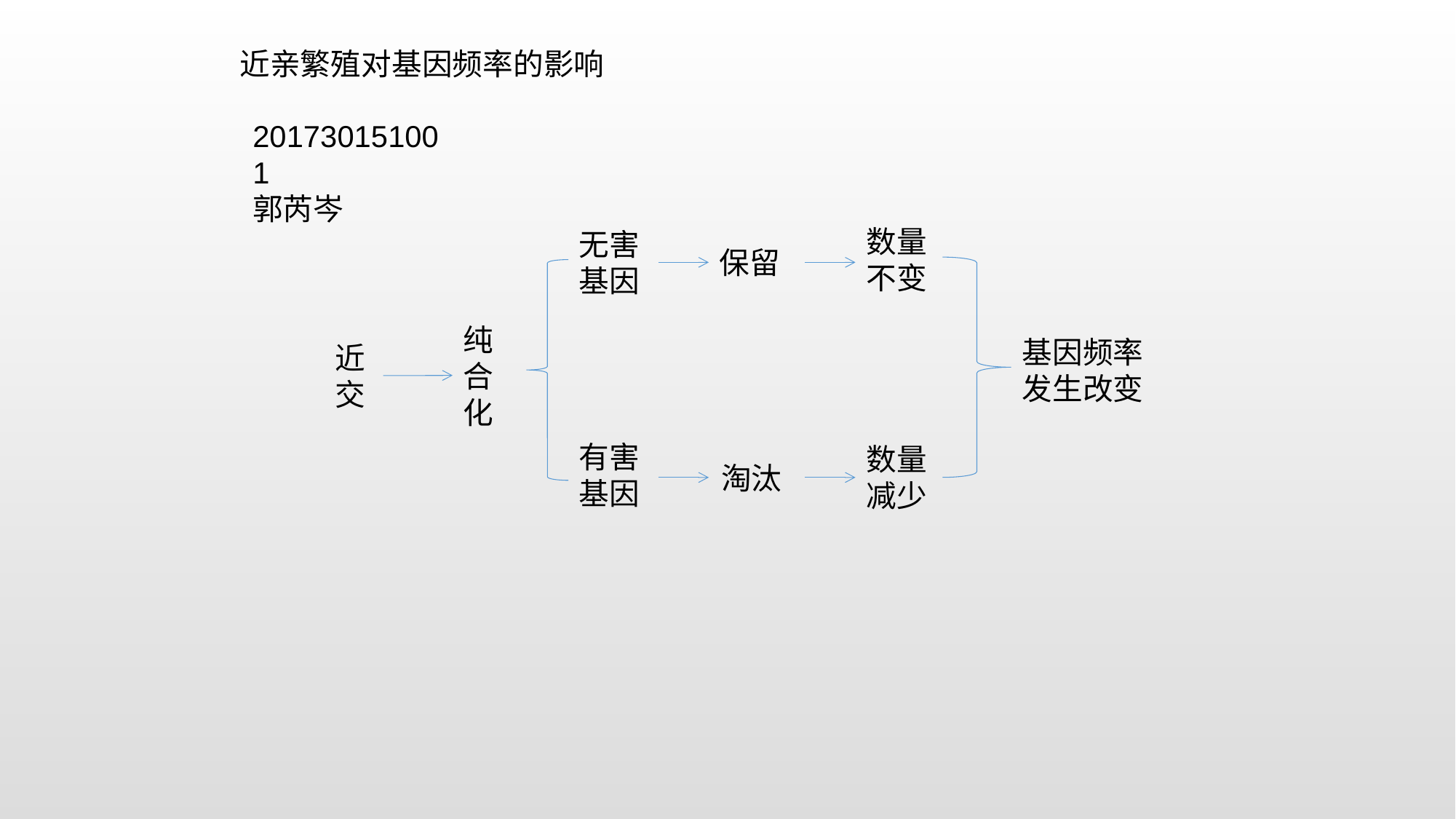

近亲繁殖对基因频率的影响
201730151001
郭芮岑
数量不变
无害基因
保留

纯合化
基因频率发生改变
近交
有害基因
数量减少
淘汰